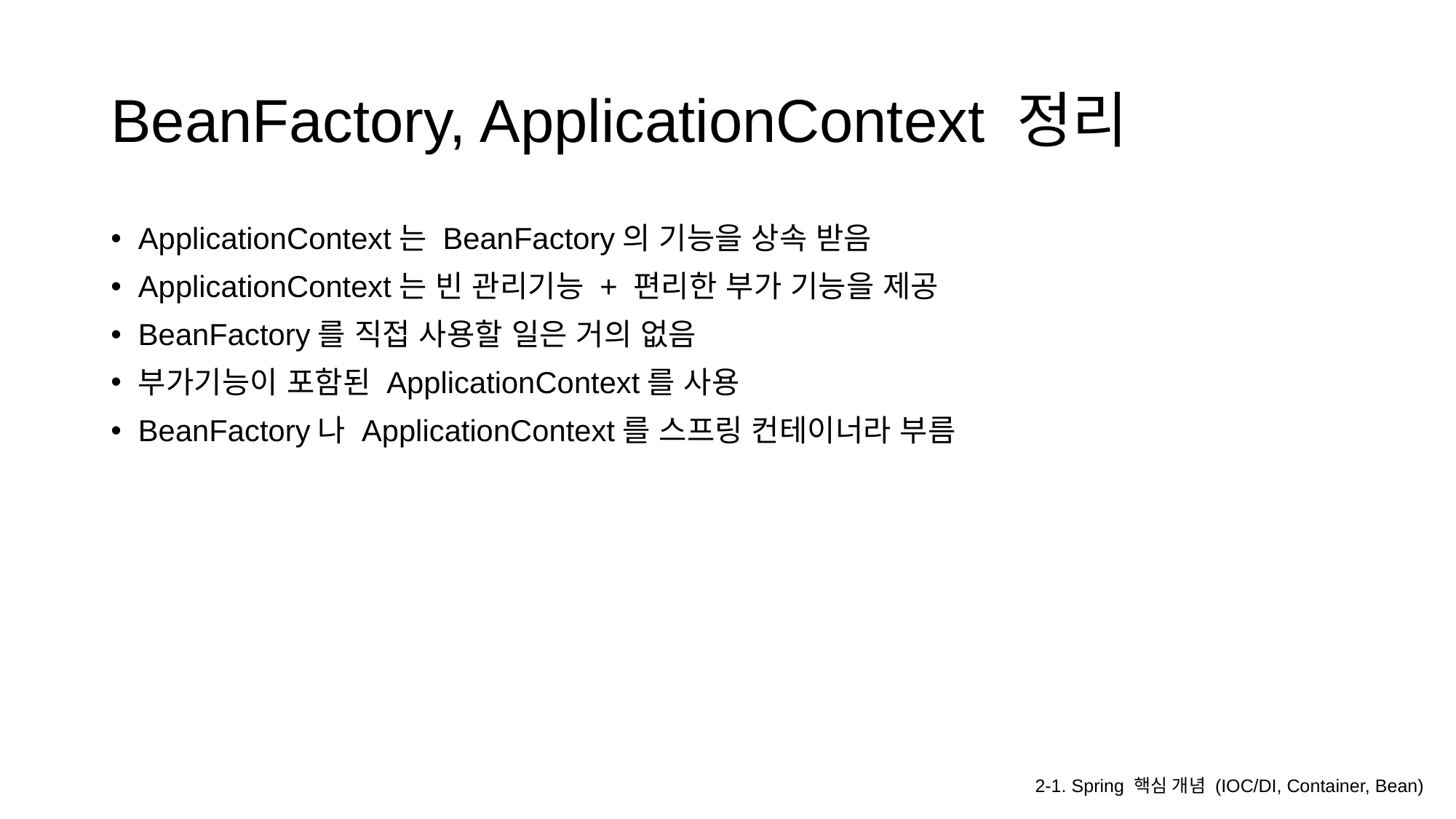

# BeanFactory, ApplicationContext 정리
ApplicationContext는 BeanFactory의 기능을 상속 받음
ApplicationContext는 빈 관리기능 + 편리한 부가 기능을 제공
BeanFactory를 직접 사용할 일은 거의 없음
부가기능이 포함된 ApplicationContext를 사용
BeanFactory나 ApplicationContext를 스프링 컨테이너라 부름
2-1. Spring 핵심 개념 (IOC/DI, Container, Bean)